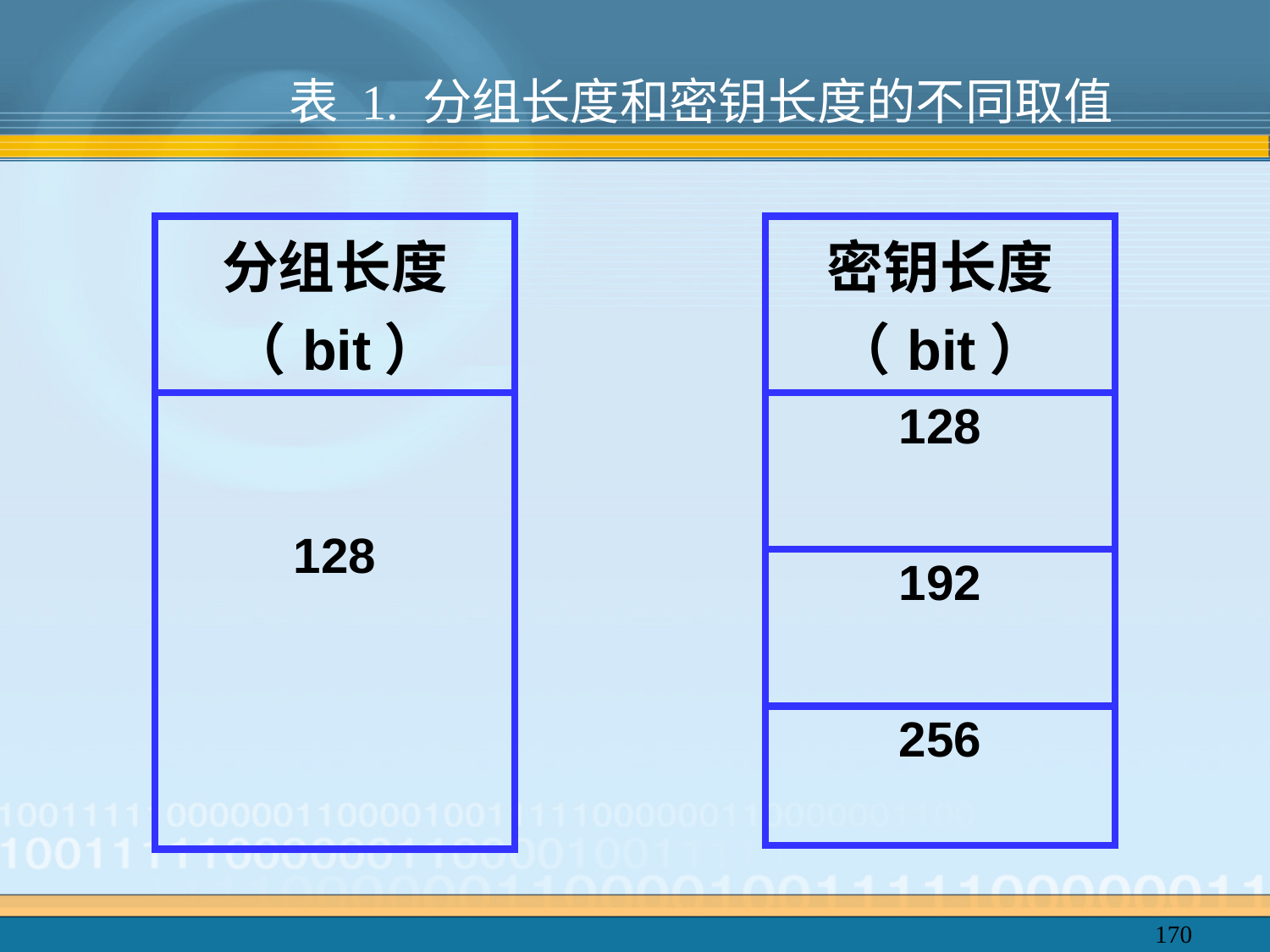

表 1. 分组长度和密钥长度的不同取值
| 分组长度（bit） |
| --- |
| 128 |
| 密钥长度（bit） |
| --- |
| 128 |
| 192 |
| 256 |
170